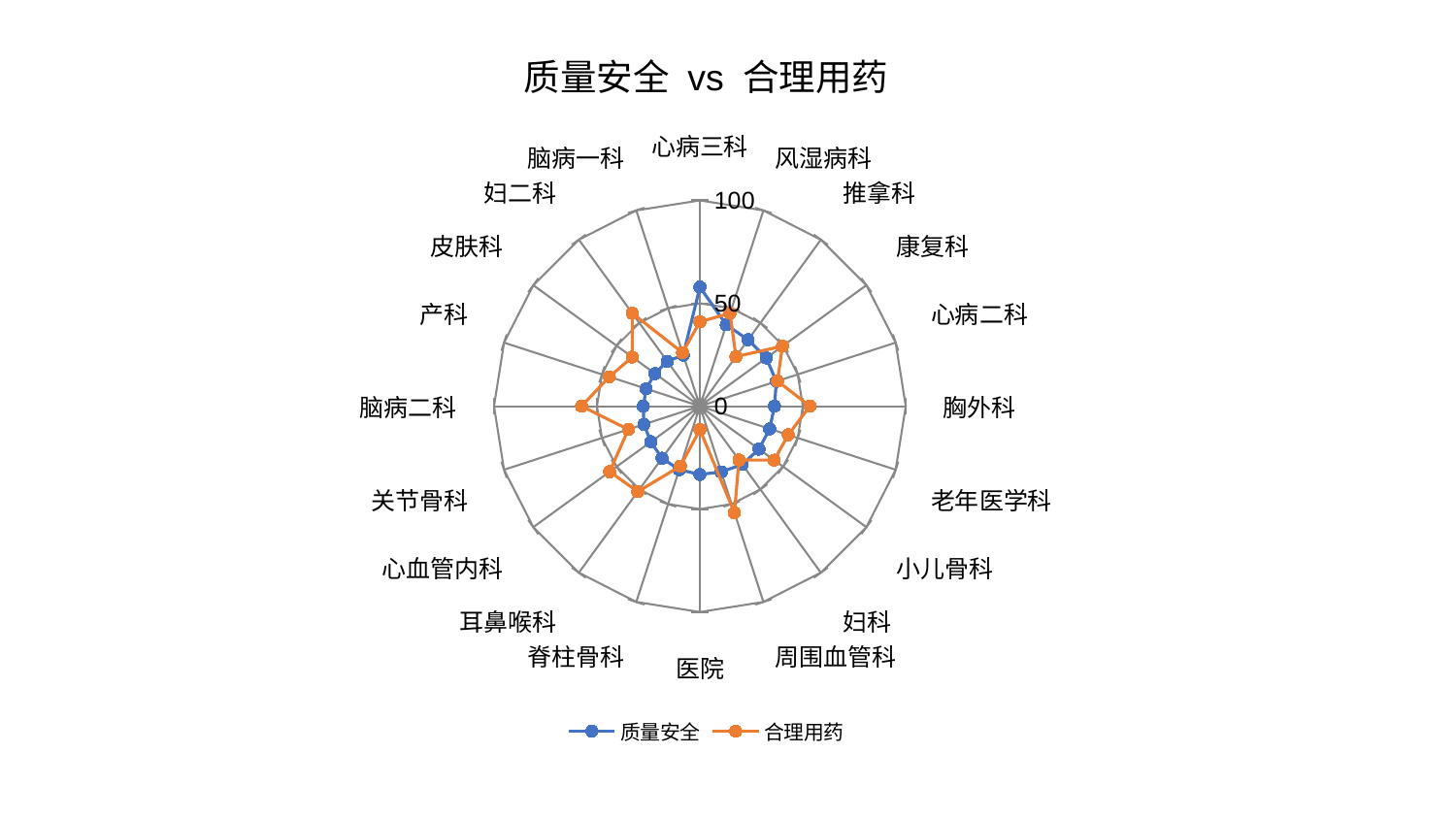

### Chart: 质量安全 vs 合理用药

| Category | 质量安全 | 合理用药 |
|---|---|---|
| 心病三科 | 57.89898005195962 | 41.020837147016245 |
| 风湿病科 | 41.58341941168988 | 47.49274108124108 |
| 推拿科 | 39.90282418108755 | 29.795075018856927 |
| 康复科 | 39.883887559494944 | 49.59964123346576 |
| 心病二科 | 39.06660241320488 | 39.63784725419694 |
| 胸外科 | 36.25005599113992 | 53.48646078116932 |
| 老年医学科 | 35.655759358266934 | 45.12149527642613 |
| 小儿骨科 | 35.482207008792194 | 44.6403053662504 |
| 妇科 | 35.03219455646693 | 32.312104527365086 |
| 周围血管科 | 33.5991522302423 | 54.43335165686502 |
| 医院 | 33.209234483872635 | 11.411910091945366 |
| 脊柱骨科 | 32.43799282738998 | 30.63403149295548 |
| 耳鼻喉科 | 31.268560866977197 | 51.3374358080178 |
| 心血管内科 | 29.430062569217835 | 54.155892312094544 |
| 关节骨科 | 28.609229139769468 | 36.5340695063253 |
| 脑病二科 | 27.491261950537222 | 57.439067407476145 |
| 产科 | 27.41491148293894 | 46.239229620633935 |
| 皮肤科 | 26.99232794157781 | 40.63268055138522 |
| 妇二科 | 26.990243621314345 | 55.84059982008003 |
| 脑病一科 | 26.13012548748502 | 27.360189641330518 |
78